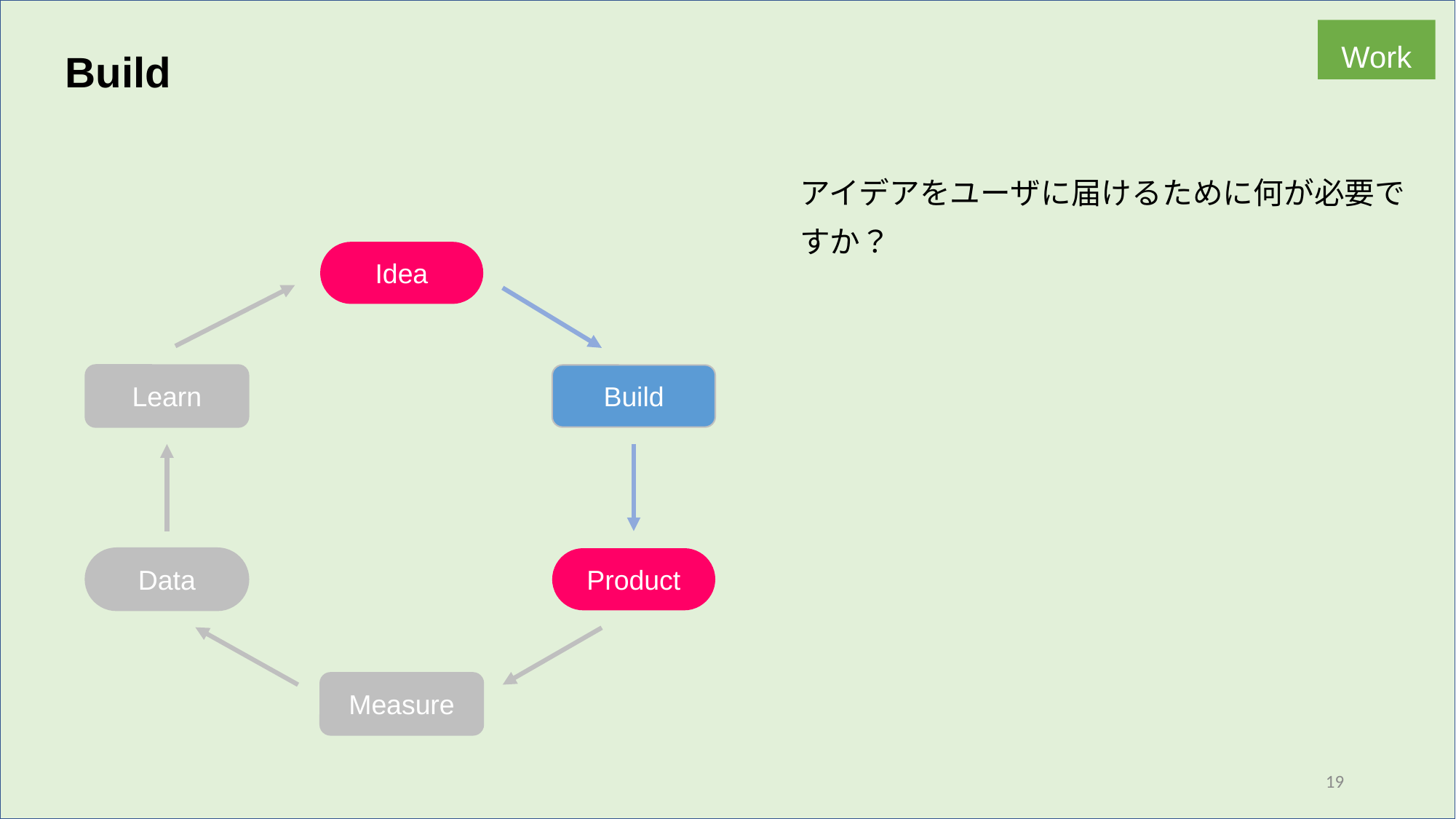

Work
Build
アイデアをユーザに届けるために何が必要ですか？
Idea
Learn
Build
Data
Product
Measure
19